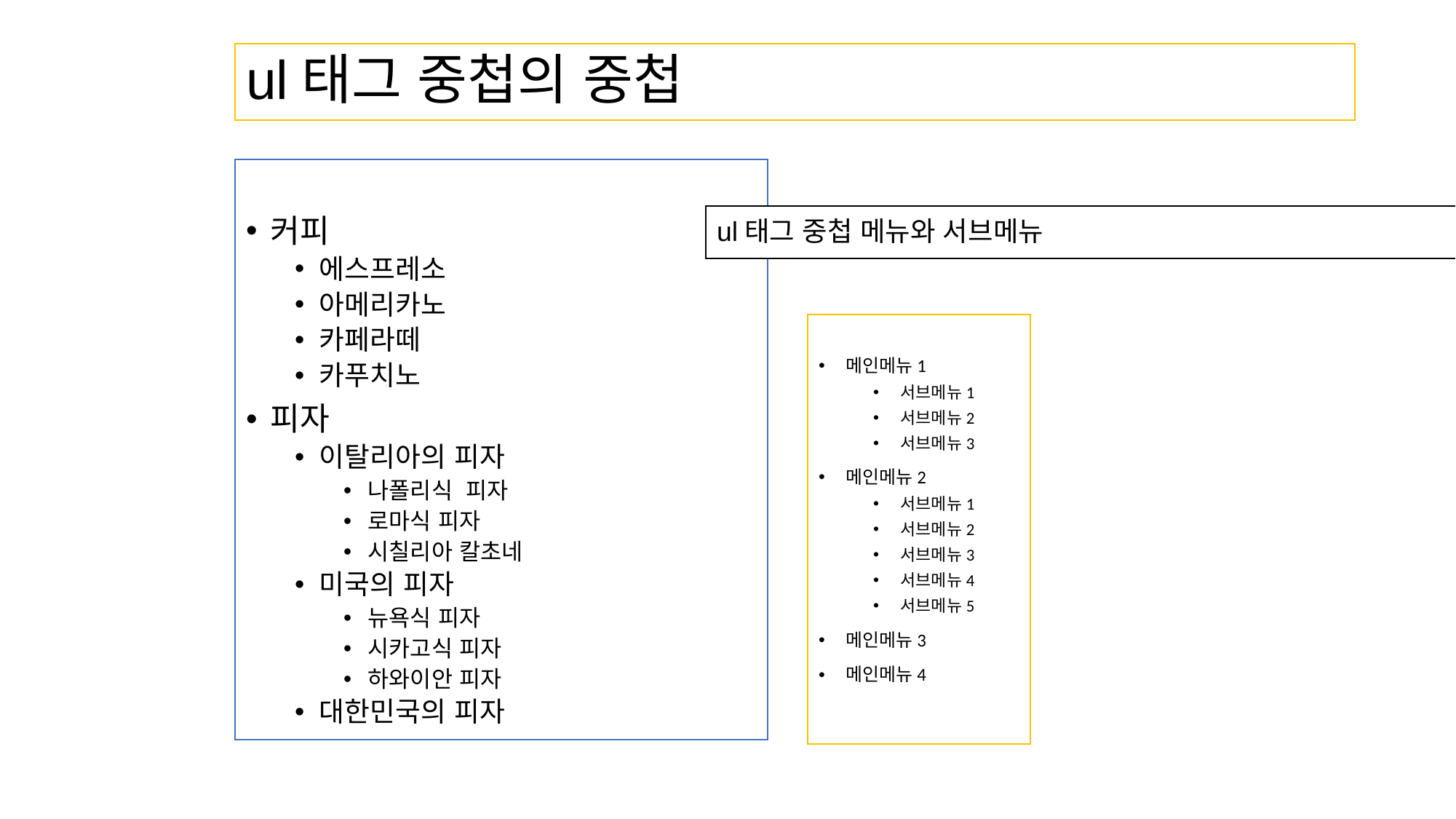

# ul태그 중첩의 중첩

커피
에스프레소
아메리카노
카페라떼
카푸치노
피자
이탈리아의 피자
나폴리식  피자
로마식 피자
시칠리아 칼초네
미국의 피자
뉴욕식 피자
시카고식 피자
하와이안 피자
대한민국의 피자

ul태그 중첩 메뉴와 서브메뉴

메인메뉴1
서브메뉴1
서브메뉴2
서브메뉴3
메인메뉴2
서브메뉴1
서브메뉴2
서브메뉴3
서브메뉴4
서브메뉴5
메인메뉴3
메인메뉴4